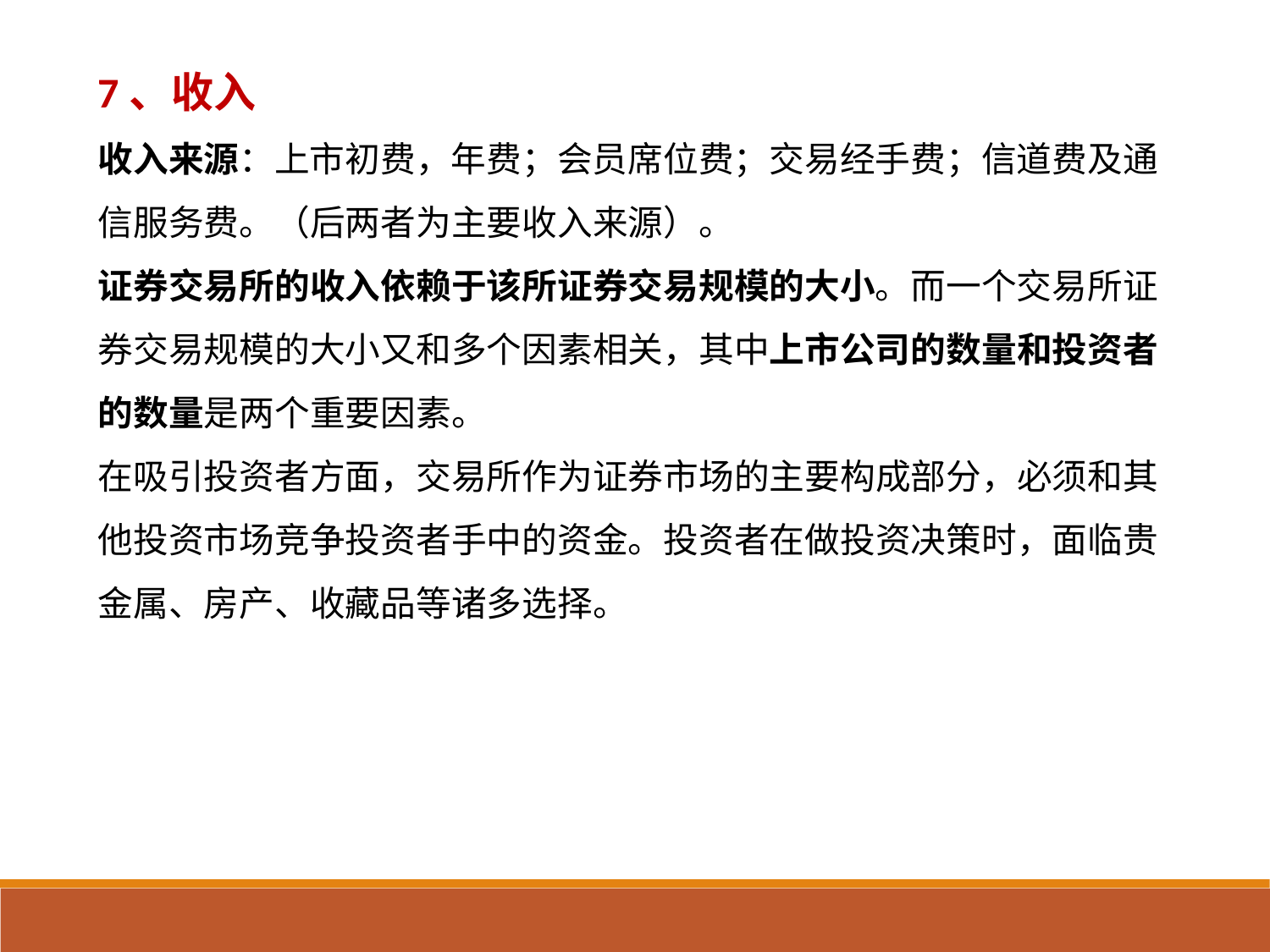

7、收入
收入来源：上市初费，年费；会员席位费；交易经手费；信道费及通信服务费。（后两者为主要收入来源）。
证券交易所的收入依赖于该所证券交易规模的大小。而一个交易所证券交易规模的大小又和多个因素相关，其中上市公司的数量和投资者的数量是两个重要因素。
在吸引投资者方面，交易所作为证券市场的主要构成部分，必须和其他投资市场竞争投资者手中的资金。投资者在做投资决策时，面临贵金属、房产、收藏品等诸多选择。